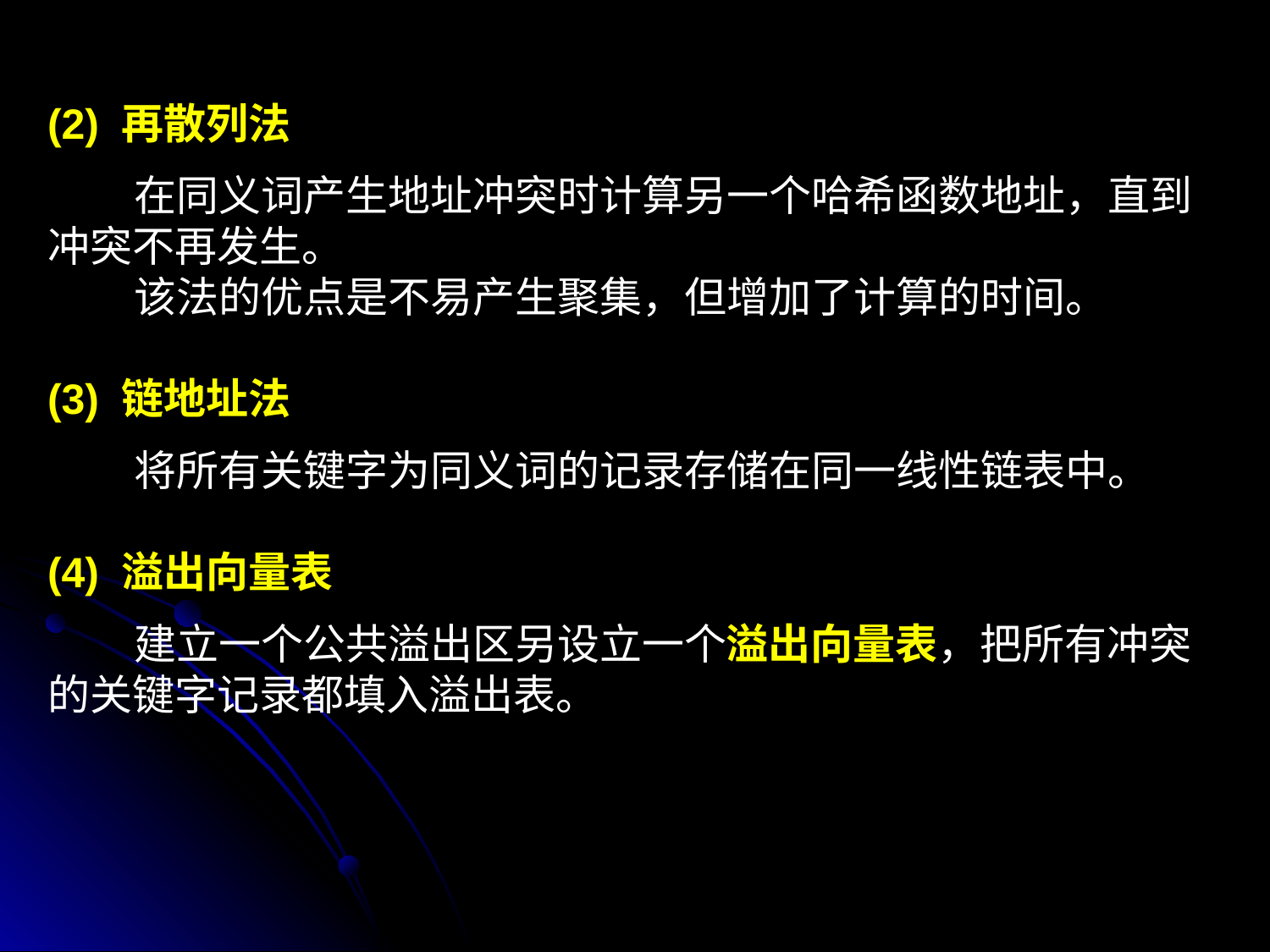

(2) 再散列法
        在同义词产生地址冲突时计算另一个哈希函数地址，直到冲突不再发生。
        该法的优点是不易产生聚集，但增加了计算的时间。

(3) 链地址法
        将所有关键字为同义词的记录存储在同一线性链表中。

(4) 溢出向量表
        建立一个公共溢出区另设立一个溢出向量表，把所有冲突的关键字记录都填入溢出表。